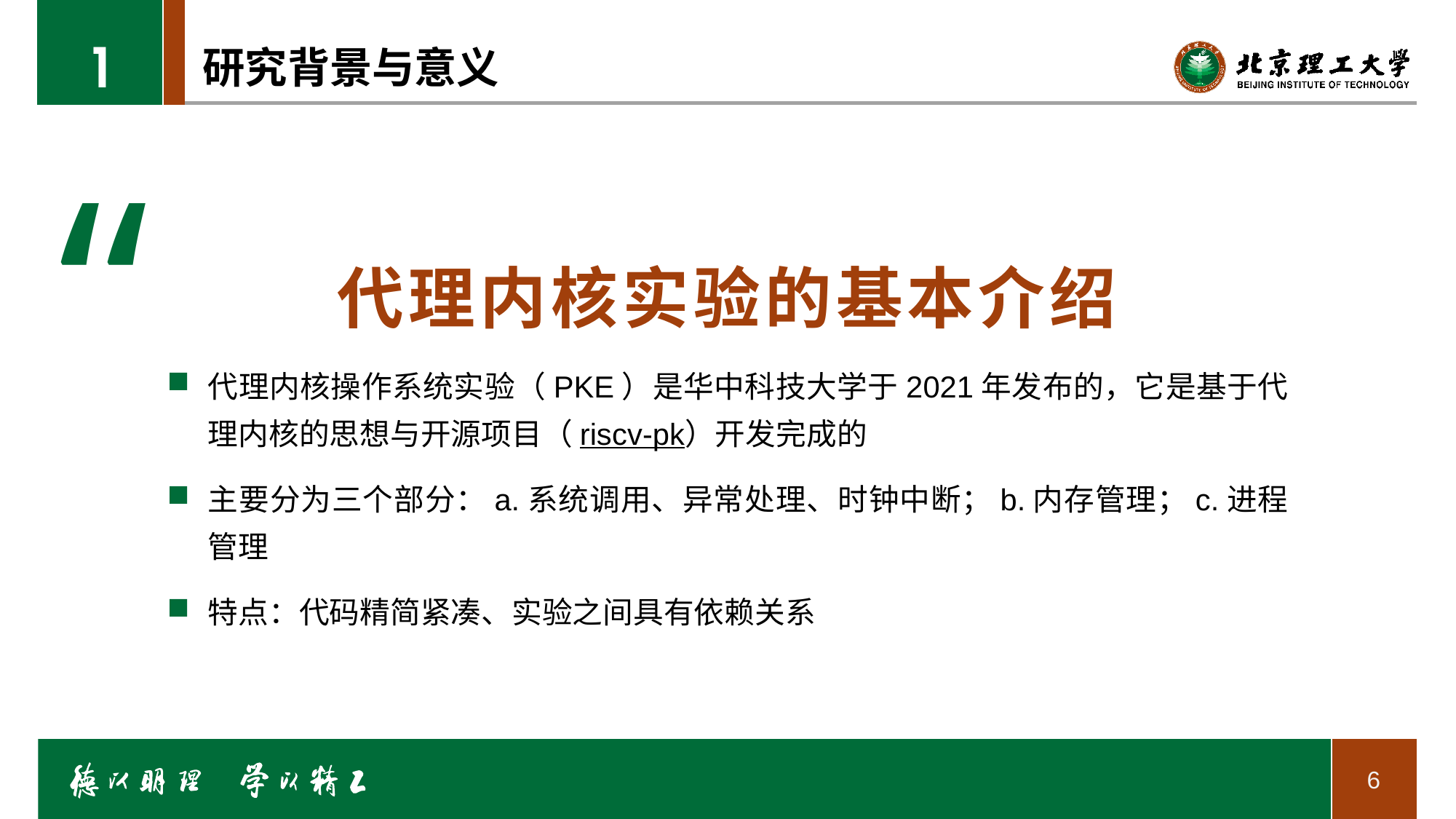

1
# 研究背景与意义
“

代理内核实验的基本介绍
代理内核操作系统实验（PKE）是华中科技大学于2021年发布的，它是基于代理内核的思想与开源项目（riscv-pk）开发完成的
主要分为三个部分：a.系统调用、异常处理、时钟中断；b.内存管理；c.进程管理
特点：代码精简紧凑、实验之间具有依赖关系